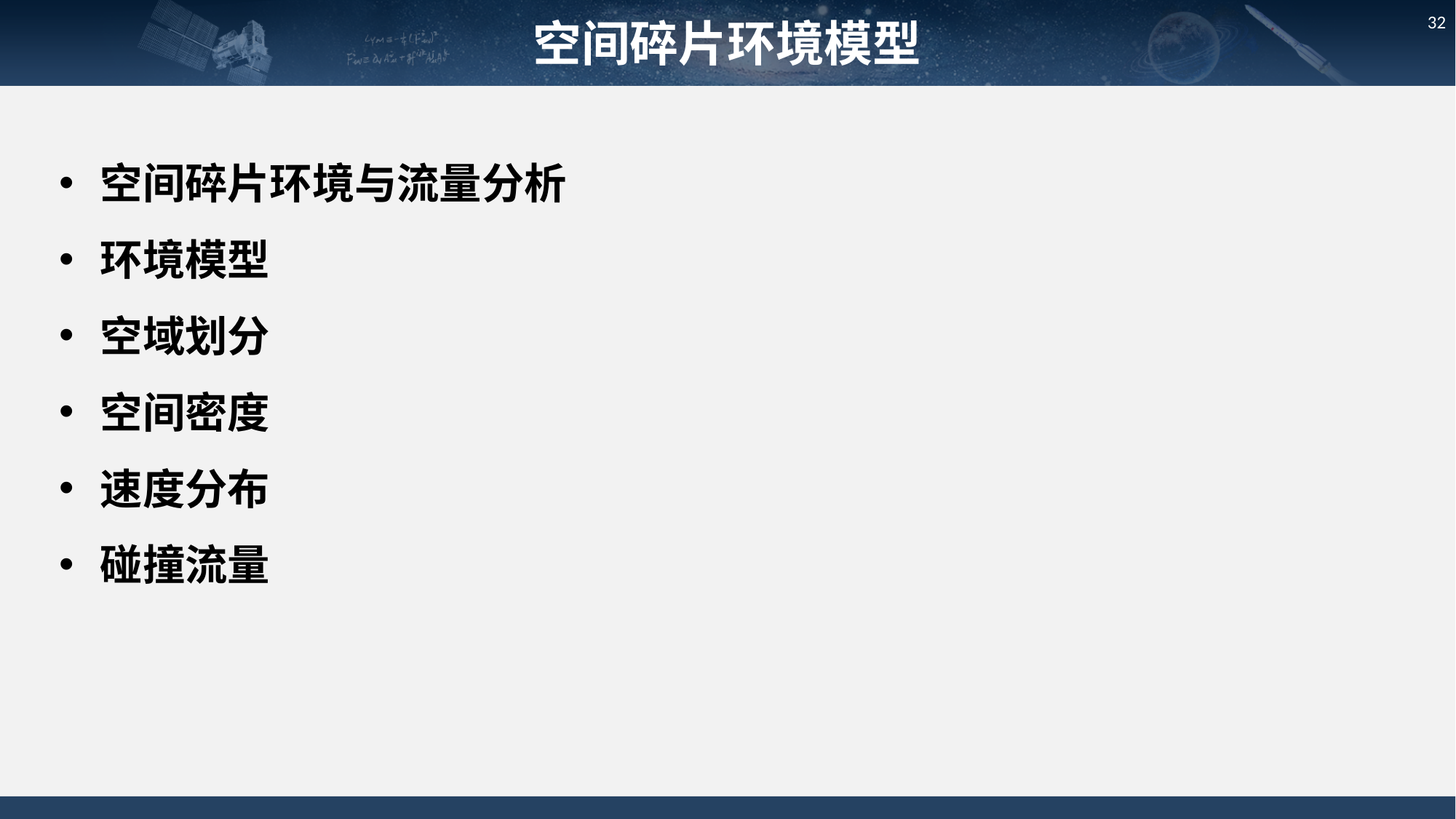

空间碎片环境模型
32
空间碎片环境与流量分析
环境模型
空域划分
空间密度
速度分布
碰撞流量